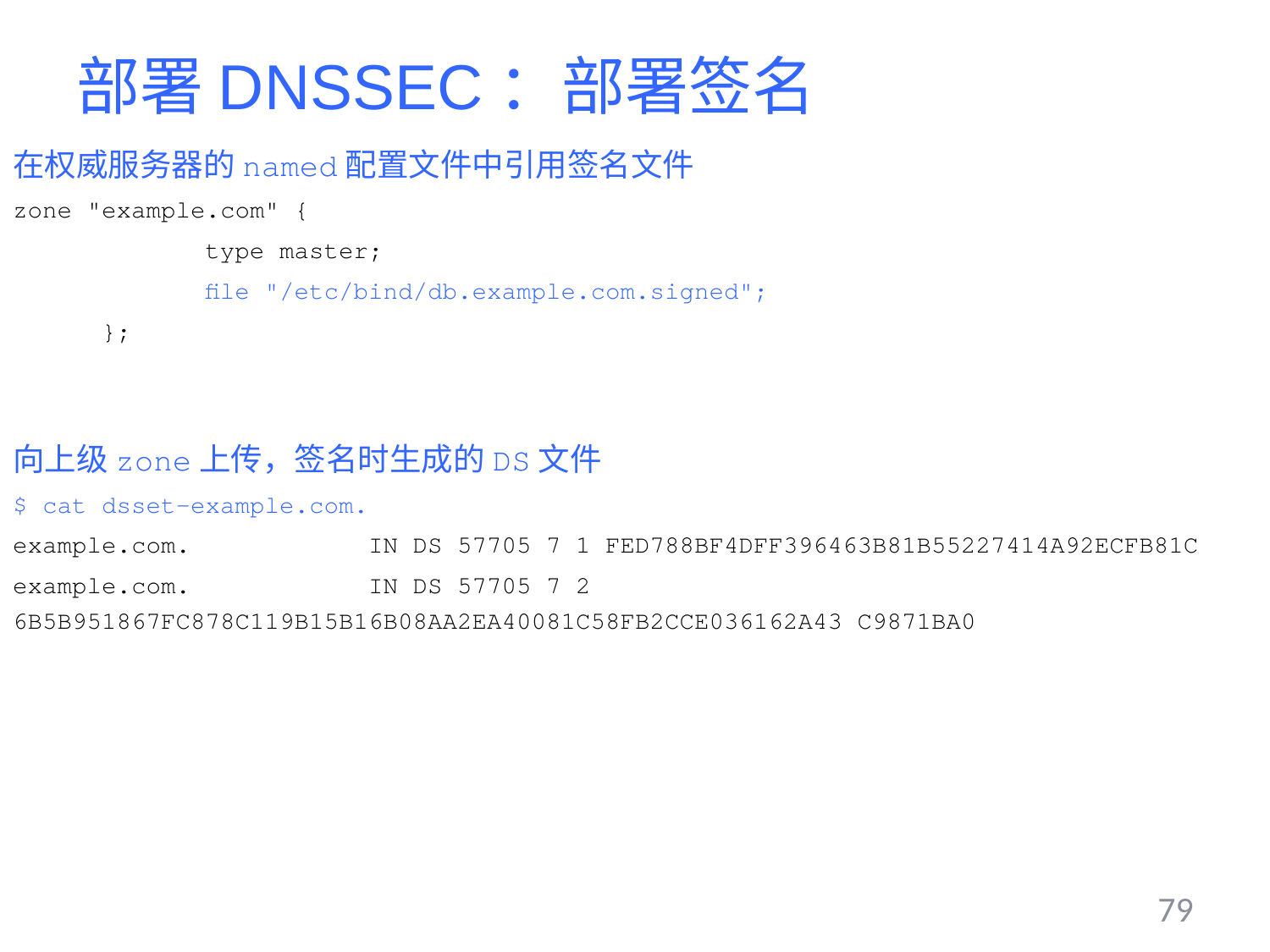

# 部署DNSSEC：部署签名
在权威服务器的named配置文件中引用签名文件
zone "example.com" {
             type master;
             file "/etc/bind/db.example.com.signed";
      };

向上级zone上传，签名时生成的DS文件
$ cat dsset-example.com.
example.com.            IN DS 57705 7 1 FED788BF4DFF396463B81B55227414A92ECFB81C
example.com.            IN DS 57705 7 2 6B5B951867FC878C119B15B16B08AA2EA40081C58FB2CCE036162A43 C9871BA0
79